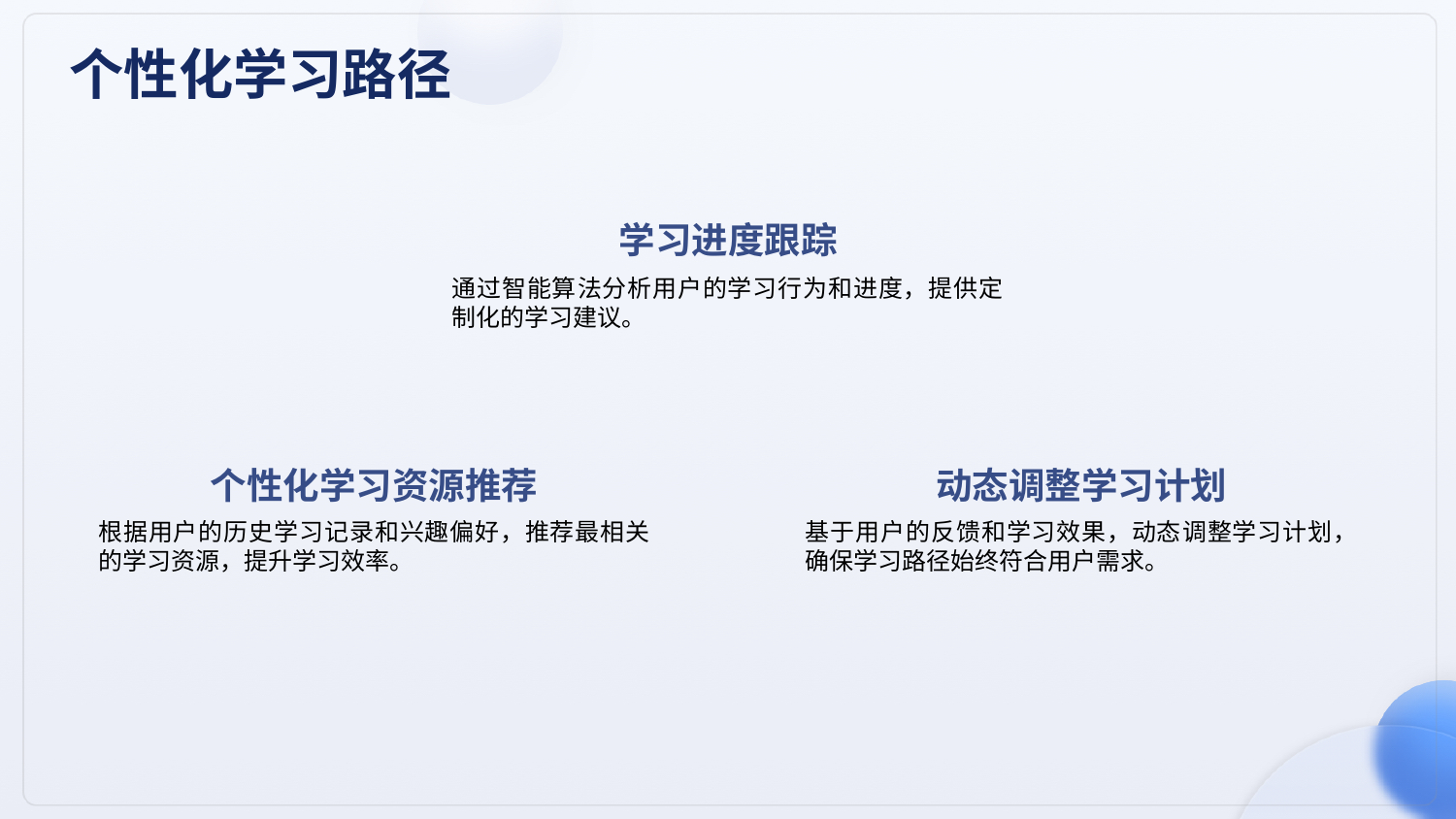

个性化学习路径
学习进度跟踪
通过智能算法分析用户的学习行为和进度，提供定制化的学习建议。
个性化学习资源推荐
动态调整学习计划
根据用户的历史学习记录和兴趣偏好，推荐最相关的学习资源，提升学习效率。
基于用户的反馈和学习效果，动态调整学习计划，确保学习路径始终符合用户需求。